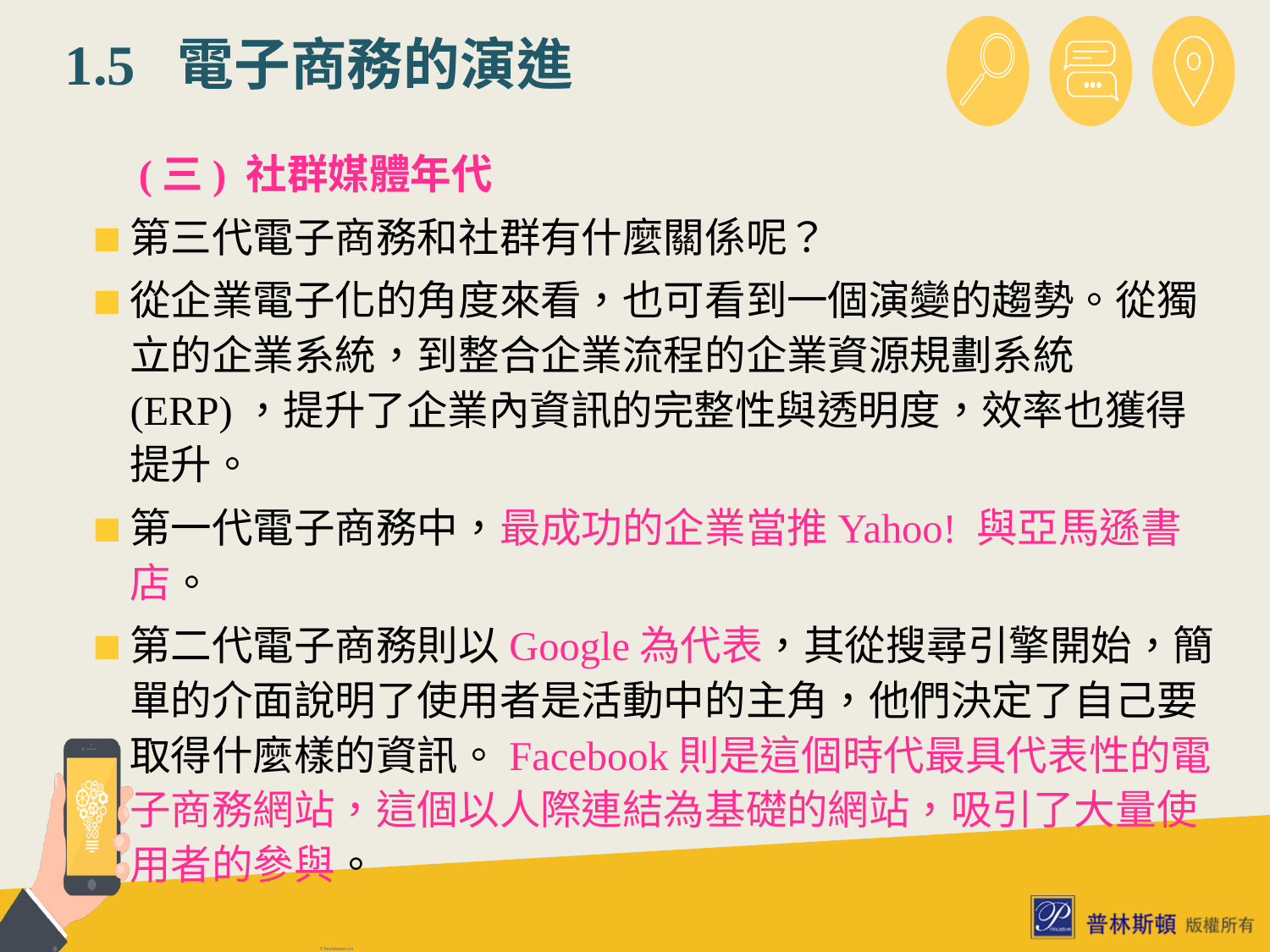

# 1.5  電子商務的演進
　(三) 社群媒體年代
第三代電子商務和社群有什麼關係呢？
從企業電子化的角度來看，也可看到一個演變的趨勢。從獨立的企業系統，到整合企業流程的企業資源規劃系統 (ERP)，提升了企業內資訊的完整性與透明度，效率也獲得提升。
第一代電子商務中，最成功的企業當推Yahoo! 與亞馬遜書店。
第二代電子商務則以Google為代表，其從搜尋引擎開始，簡單的介面說明了使用者是活動中的主角，他們決定了自己要取得什麼樣的資訊。Facebook則是這個時代最具代表性的電子商務網站，這個以人際連結為基礎的網站，吸引了大量使用者的參與。